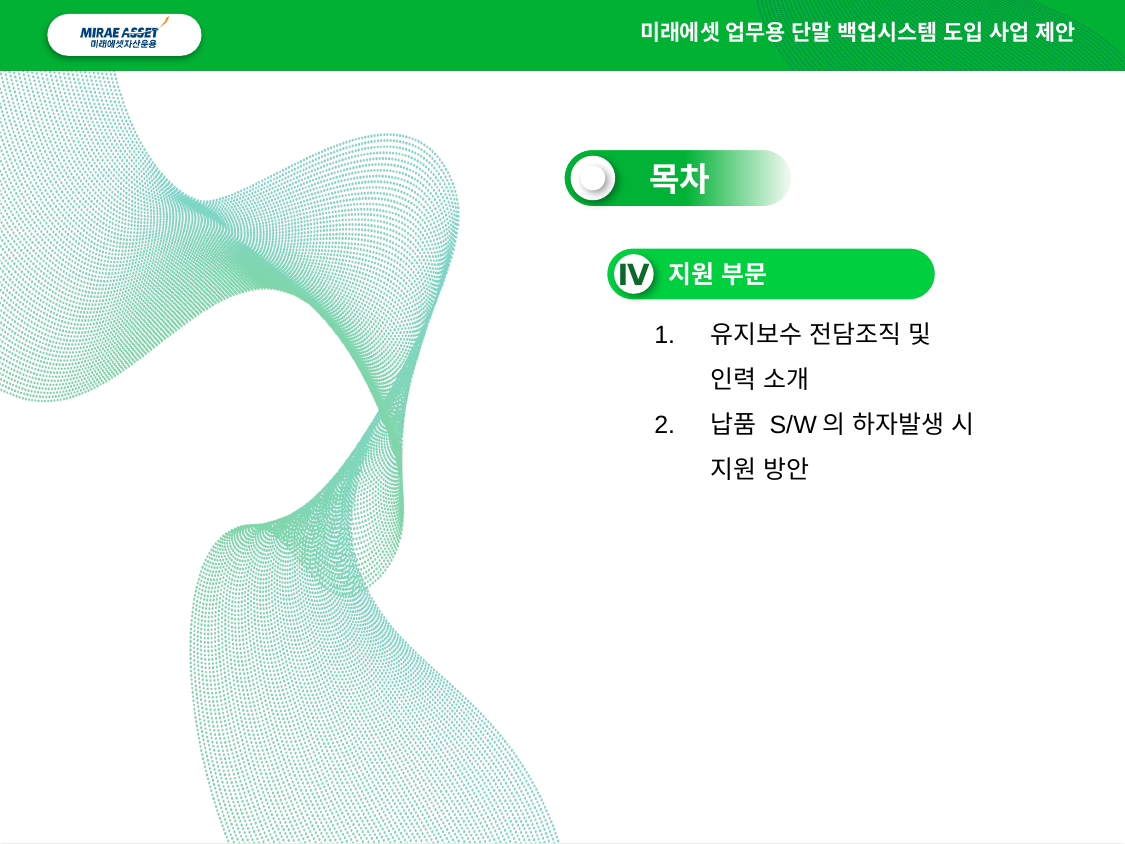

미래에셋 업무용 단말 백업시스템 도입 사업 제안
      목차

     지원 부문
Ⅳ
유지보수 전담조직 및
인력 소개
납품 S/W의 하자발생 시
지원 방안